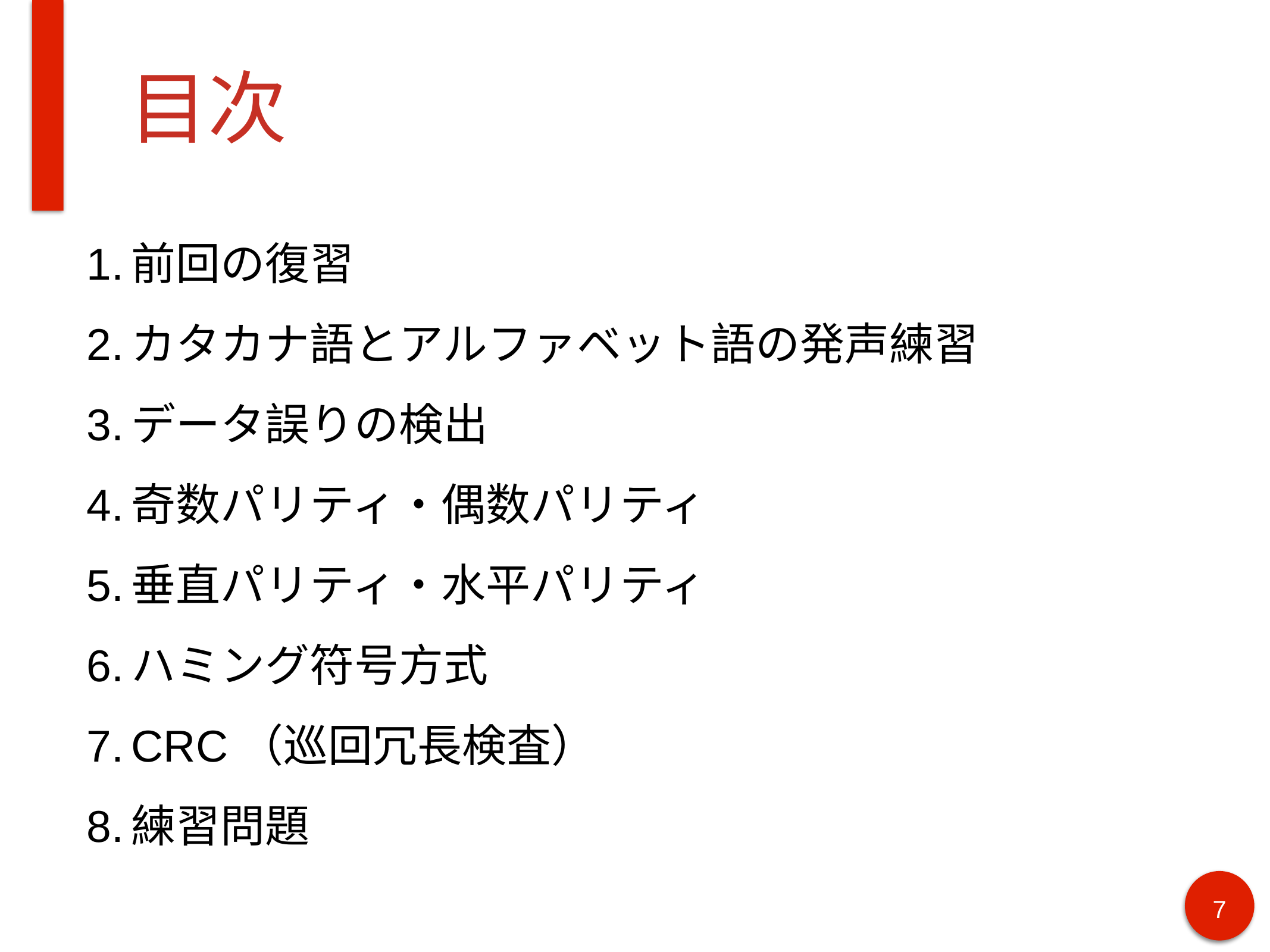

# 目次
前回の復習
カタカナ語とアルファベット語の発声練習
データ誤りの検出
奇数パリティ・偶数パリティ
垂直パリティ・水平パリティ
ハミング符号方式
CRC（巡回冗長検査）
練習問題

7